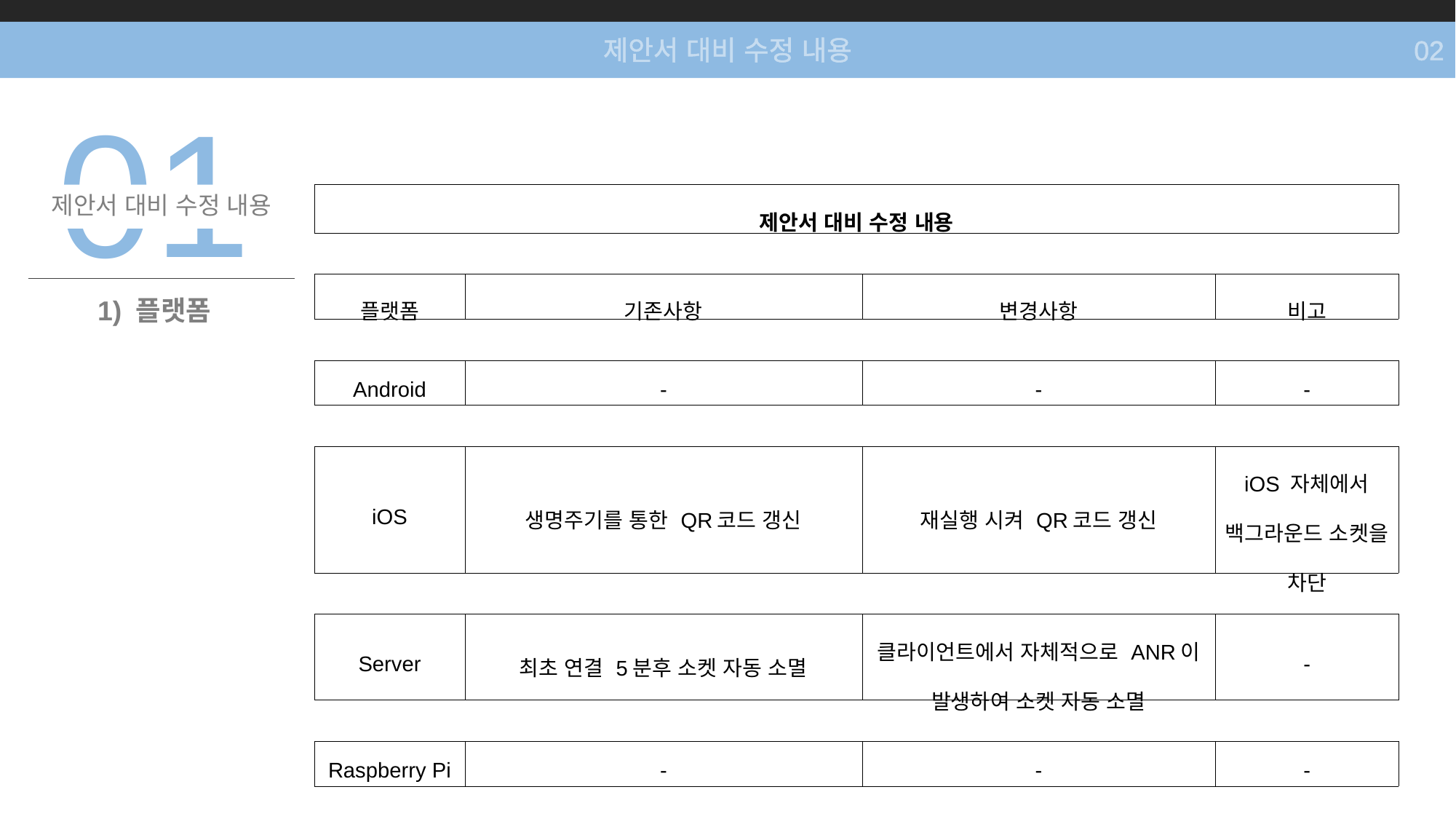

제안서 대비 수정 내용
02
01
제안서 대비 수정 내용

| 제안서 대비 수정 내용 |  |  |  |
| --- | --- | --- | --- |
|  |  |  |  |
| 플랫폼 | 기존사항 | 변경사항 | 비고 |
|  |  |  |  |
| Android | - | - | - |
|  |  |  |  |
| iOS | 생명주기를 통한 QR코드 갱신 | 재실행 시켜 QR코드 갱신 | iOS 자체에서 백그라운드 소켓을 차단 |
|  |  |  |  |
| Server | 최초 연결 5분후 소켓 자동 소멸 | 클라이언트에서 자체적으로 ANR이 발생하여 소켓 자동 소멸 | - |
|  |  |  |  |
| Raspberry Pi | - | - | - |
1) 플랫폼